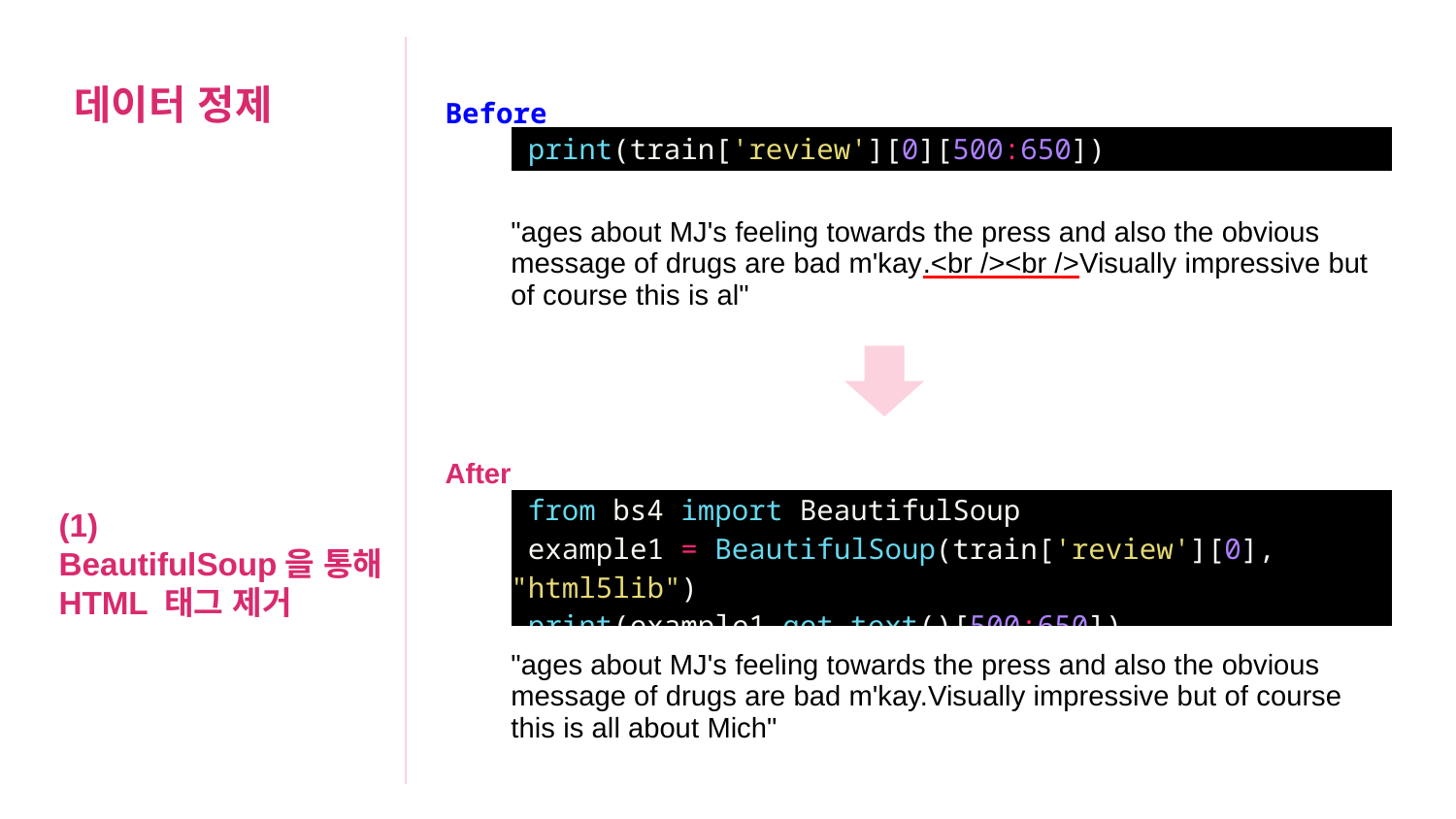

데이터 정제
| Before |  |
| --- | --- |
|  | print(train['review'][0][500:650]) |
|  | "ages about MJ's feeling towards the press and also the obvious message of drugs are bad m'kay.<br /><br />Visually impressive but of course this is al" |
| After |  |
|  | from bs4 import BeautifulSoup example1 = BeautifulSoup(train['review'][0], "html5lib") print(example1.get\_text()[500:650]) |
|  | "ages about MJ's feeling towards the press and also the obvious message of drugs are bad m'kay.Visually impressive but of course this is all about Mich" |

(1)
BeautifulSoup을 통해 HTML 태그 제거